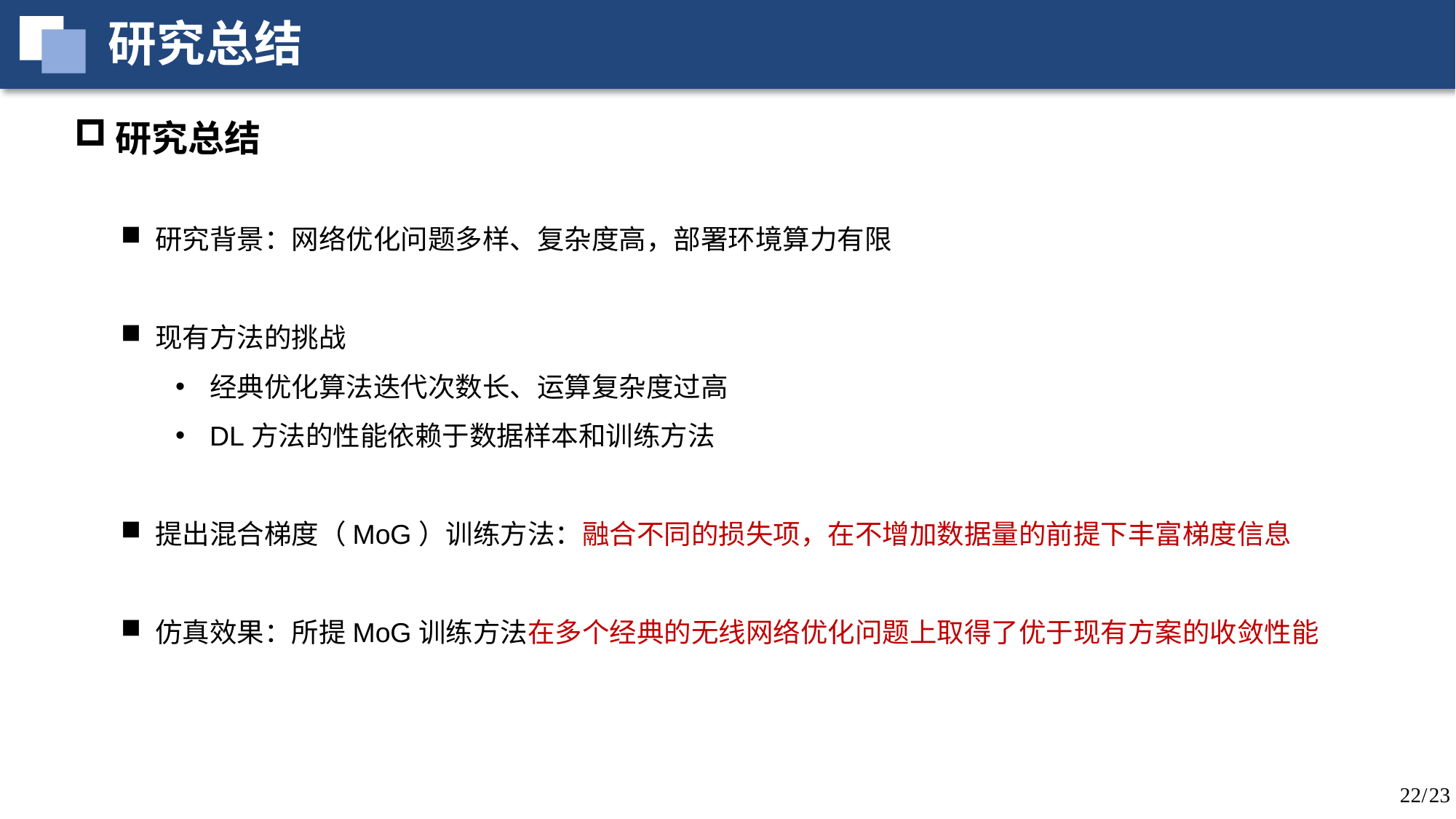

研究总结

研究总结
研究背景：网络优化问题多样、复杂度高，部署环境算力有限

现有方法的挑战
经典优化算法迭代次数长、运算复杂度过高
DL方法的性能依赖于数据样本和训练方法

提出混合梯度（MoG）训练方法：融合不同的损失项，在不增加数据量的前提下丰富梯度信息

仿真效果：所提MoG训练方法在多个经典的无线网络优化问题上取得了优于现有方案的收敛性能
23